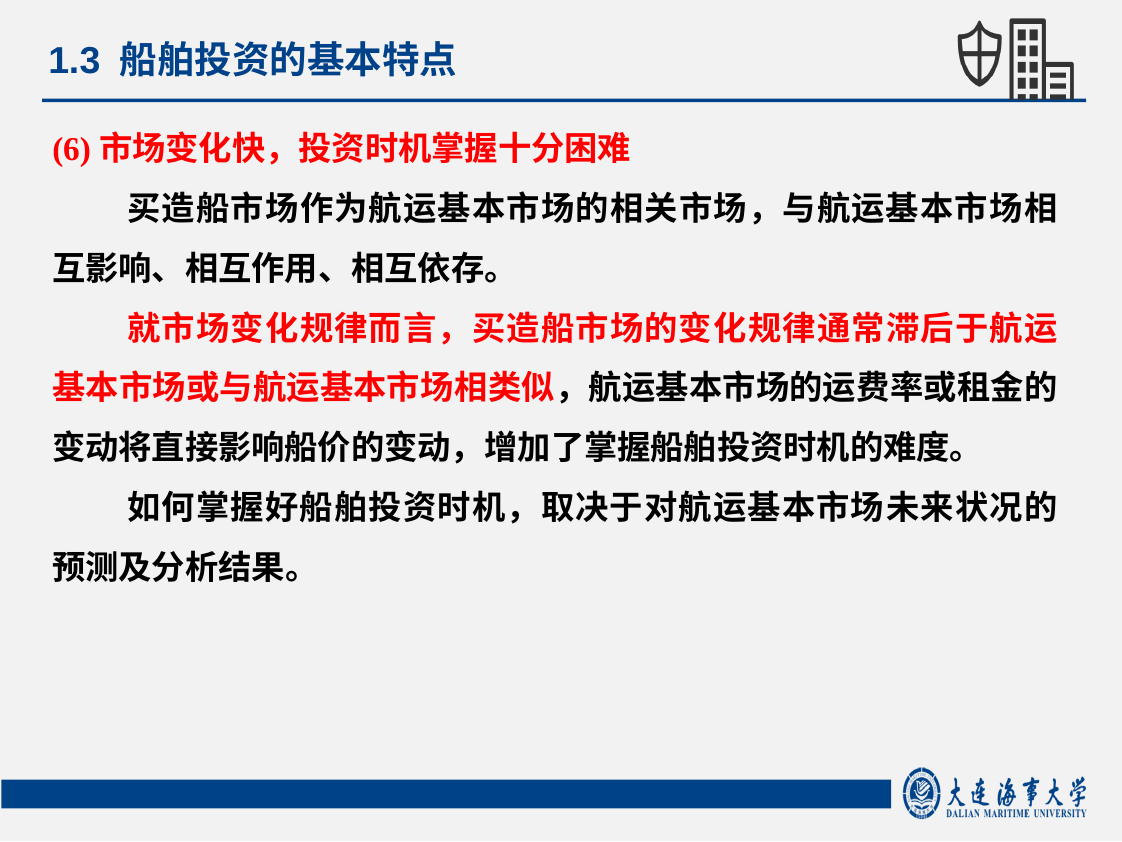

1.3 船舶投资的基本特点
(6)市场变化快，投资时机掌握十分困难
买造船市场作为航运基本市场的相关市场，与航运基本市场相互影响、相互作用、相互依存。
就市场变化规律而言，买造船市场的变化规律通常滞后于航运基本市场或与航运基本市场相类似，航运基本市场的运费率或租金的变动将直接影响船价的变动，增加了掌握船舶投资时机的难度。
如何掌握好船舶投资时机，取决于对航运基本市场未来状况的预测及分析结果。